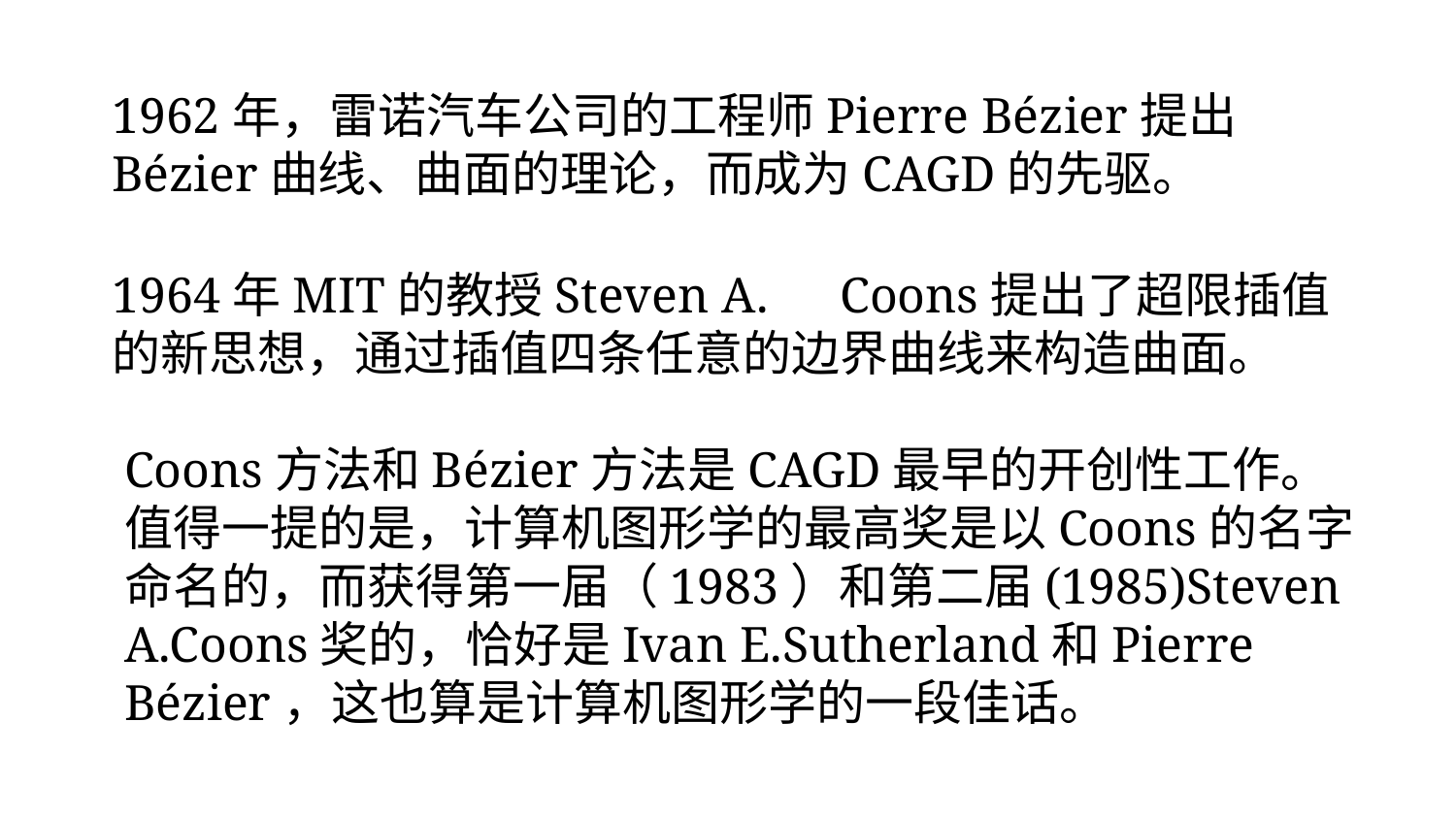

# 1962年，雷诺汽车公司的工程师Pierre Bézier提出Bézier曲线、曲面的理论，而成为CAGD的先驱。
1964年MIT的教授Steven A.	Coons提出了超限插值的新思想，通过插值四条任意的边界曲线来构造曲面。
Coons方法和Bézier方法是CAGD最早的开创性工作。
值得一提的是，计算机图形学的最高奖是以Coons的名字命名的，而获得第一届（1983）和第二届(1985)Steven A.Coons奖的，恰好是Ivan E.Sutherland和Pierre Bézier，这也算是计算机图形学的一段佳话。